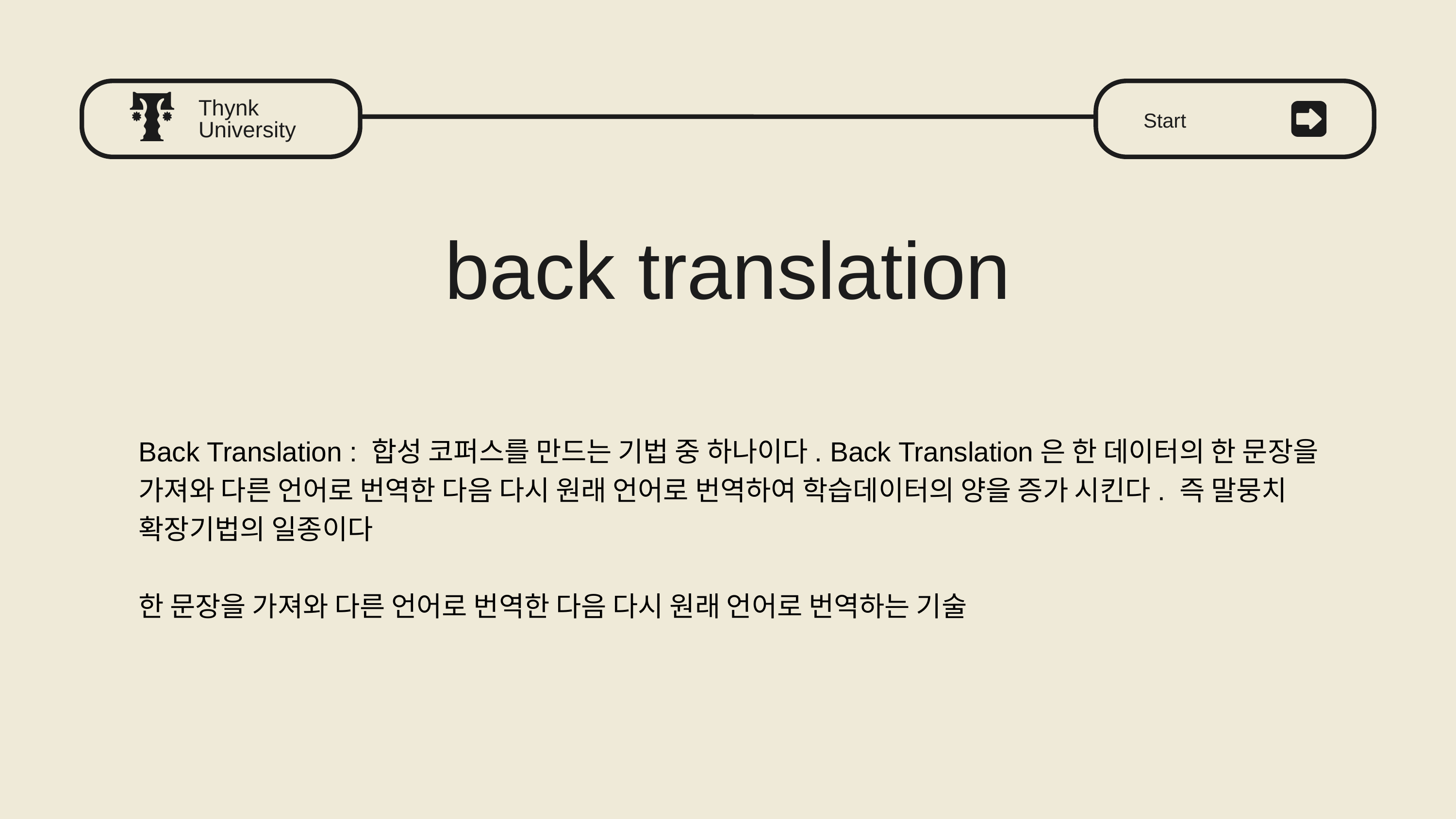

Thynk University

Start

back translation

Back Translation : 합성 코퍼스를 만드는 기법 중 하나이다. Back Translation은 한 데이터의 한 문장을 가져와 다른 언어로 번역한 다음 다시 원래 언어로 번역하여 학습데이터의 양을 증가 시킨다. 즉 말뭉치 확장기법의 일종이다

한 문장을 가져와 다른 언어로 번역한 다음 다시 원래 언어로 번역하는 기술